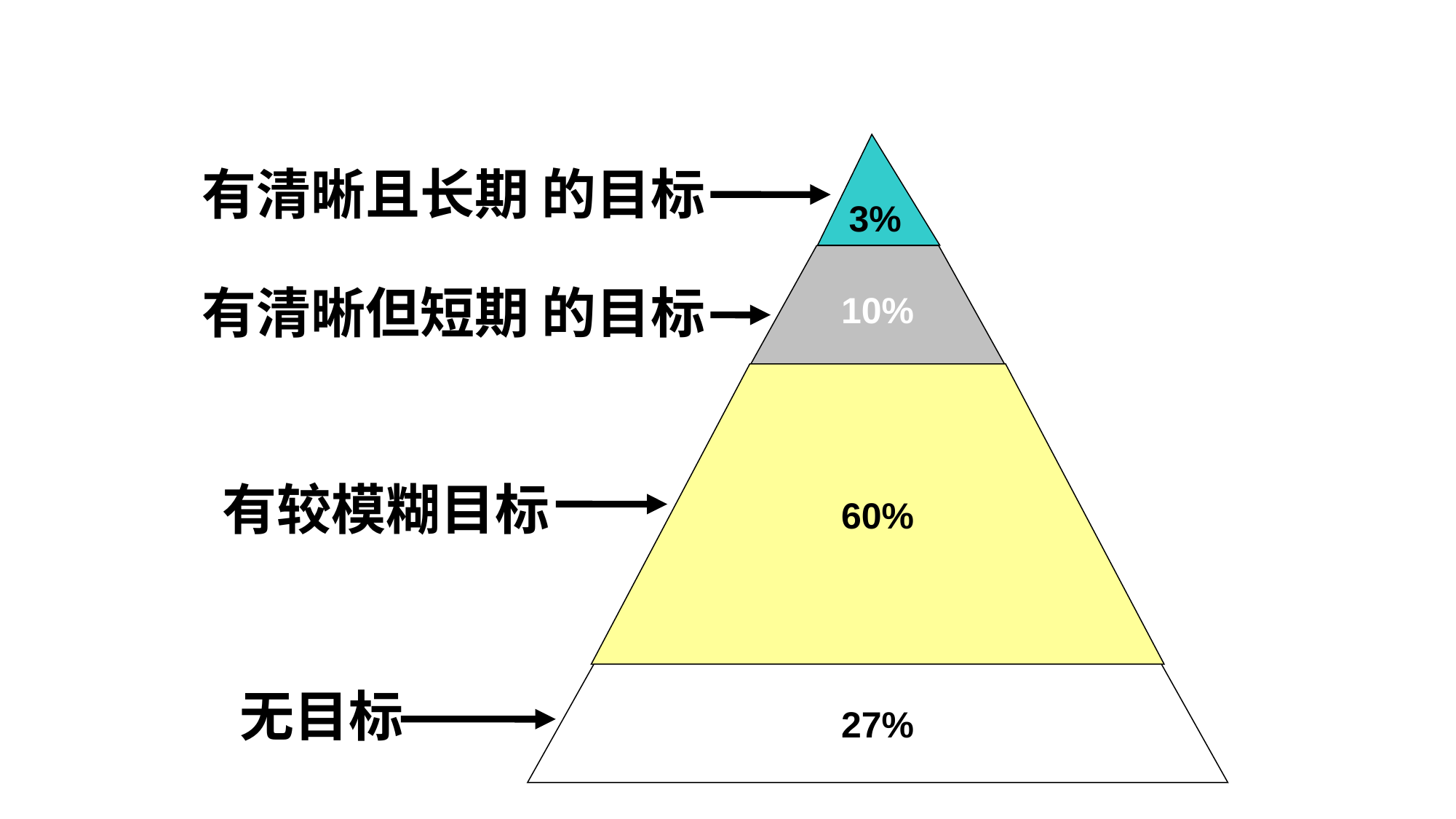

3%
有清晰且长期 的目标

10%
有清晰但短期 的目标

60%

有较模糊目标

27%
无目标